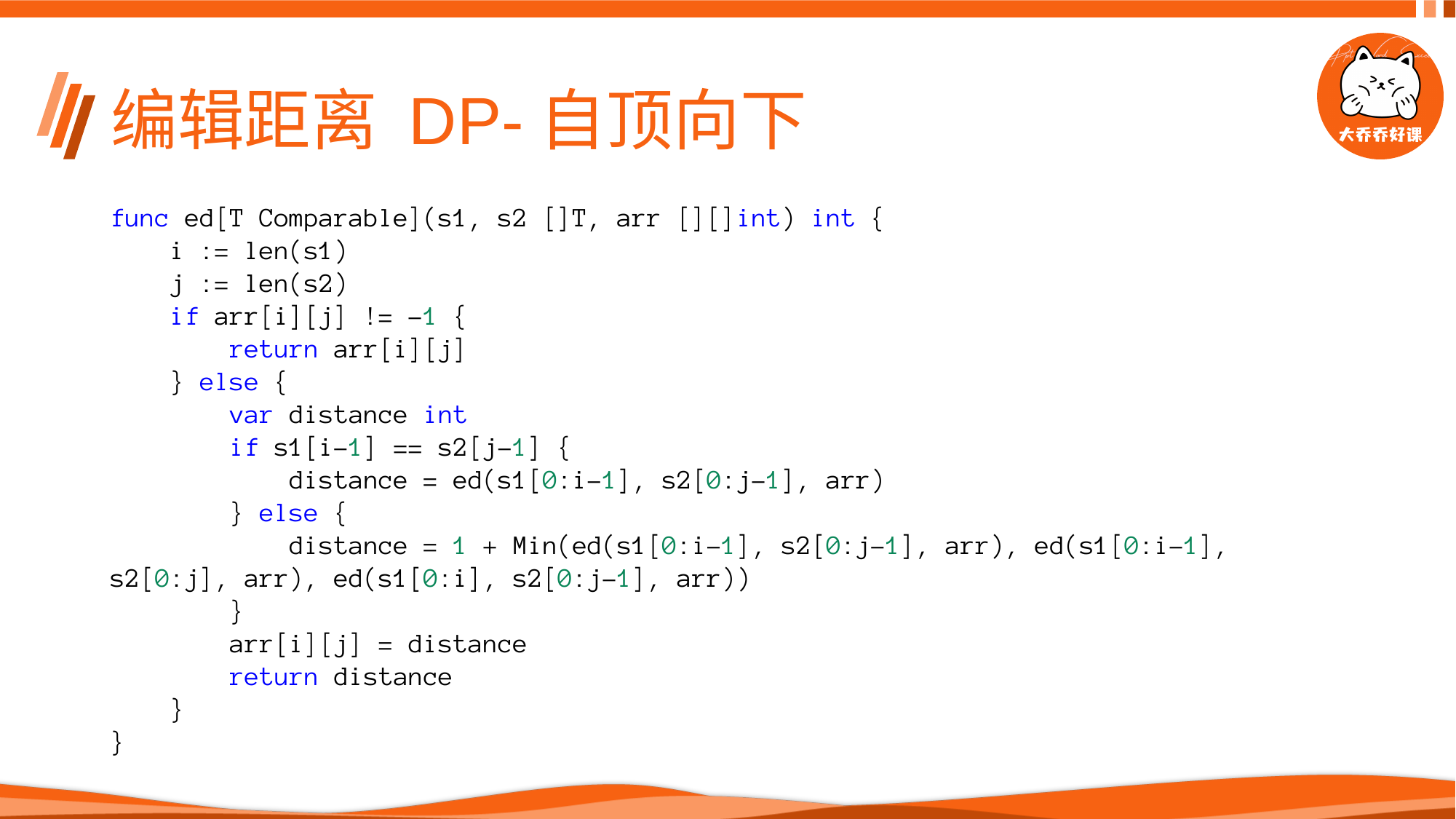

# 编辑距离 DP-自顶向下
func ed[T Comparable](s1, s2 []T, arr [][]int) int {
    i := len(s1)
    j := len(s2)
    if arr[i][j] != -1 {
        return arr[i][j]
    } else {
        var distance int
        if s1[i-1] == s2[j-1] {
            distance = ed(s1[0:i-1], s2[0:j-1], arr)
        } else {
            distance = 1 + Min(ed(s1[0:i-1], s2[0:j-1], arr), ed(s1[0:i-1], s2[0:j], arr), ed(s1[0:i], s2[0:j-1], arr))
        }
        arr[i][j] = distance
        return distance
    }
}